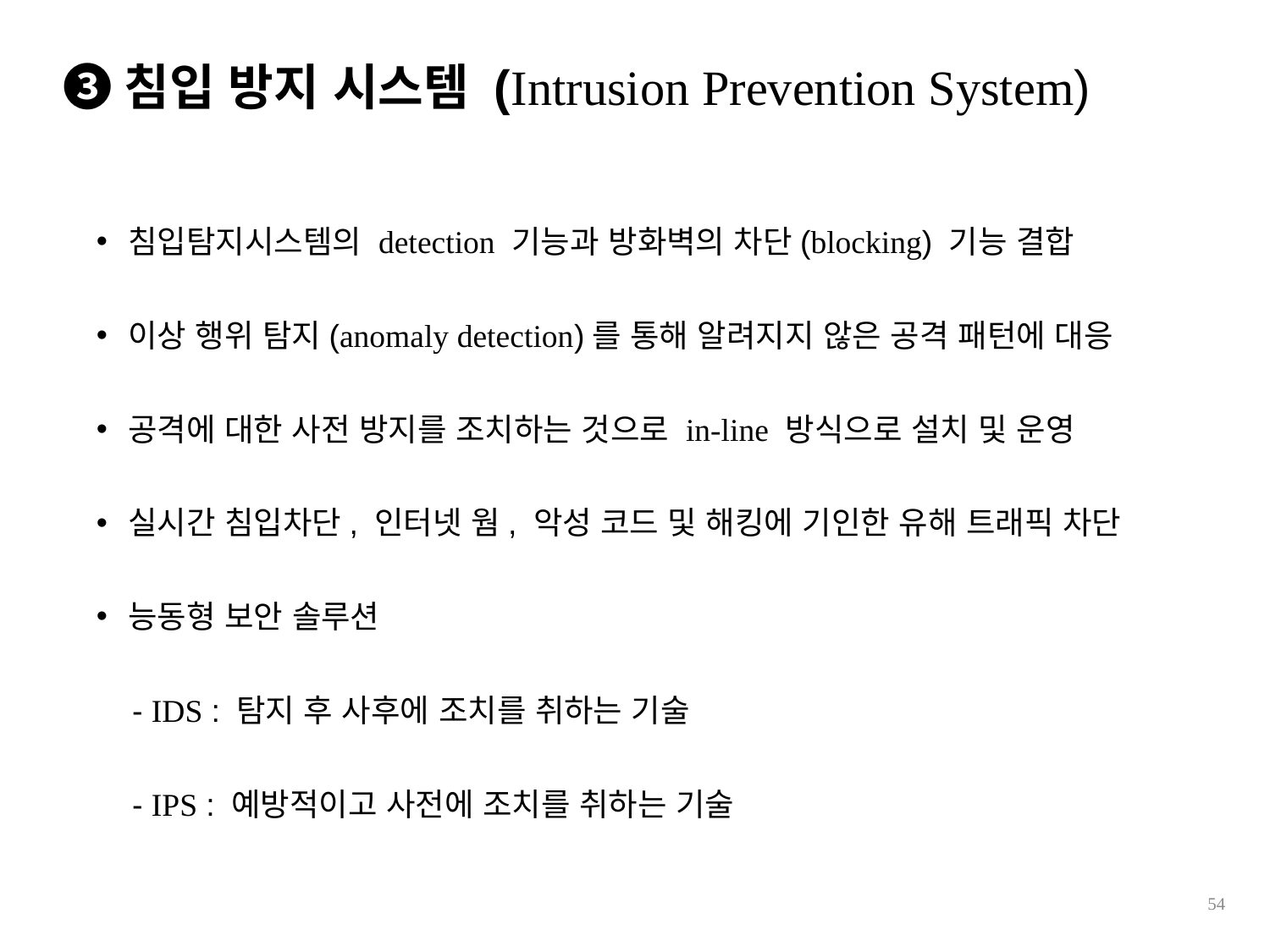

❸침입 방지 시스템 (Intrusion Prevention System)
침입탐지시스템의 detection 기능과 방화벽의 차단(blocking) 기능 결합
이상 행위 탐지(anomaly detection)를 통해 알려지지 않은 공격 패턴에 대응
공격에 대한 사전 방지를 조치하는 것으로 in-line 방식으로 설치 및 운영
실시간 침입차단, 인터넷 웜, 악성 코드 및 해킹에 기인한 유해 트래픽 차단
능동형 보안 솔루션
    - IDS : 탐지 후 사후에 조치를 취하는 기술
    - IPS : 예방적이고 사전에 조치를 취하는 기술

54